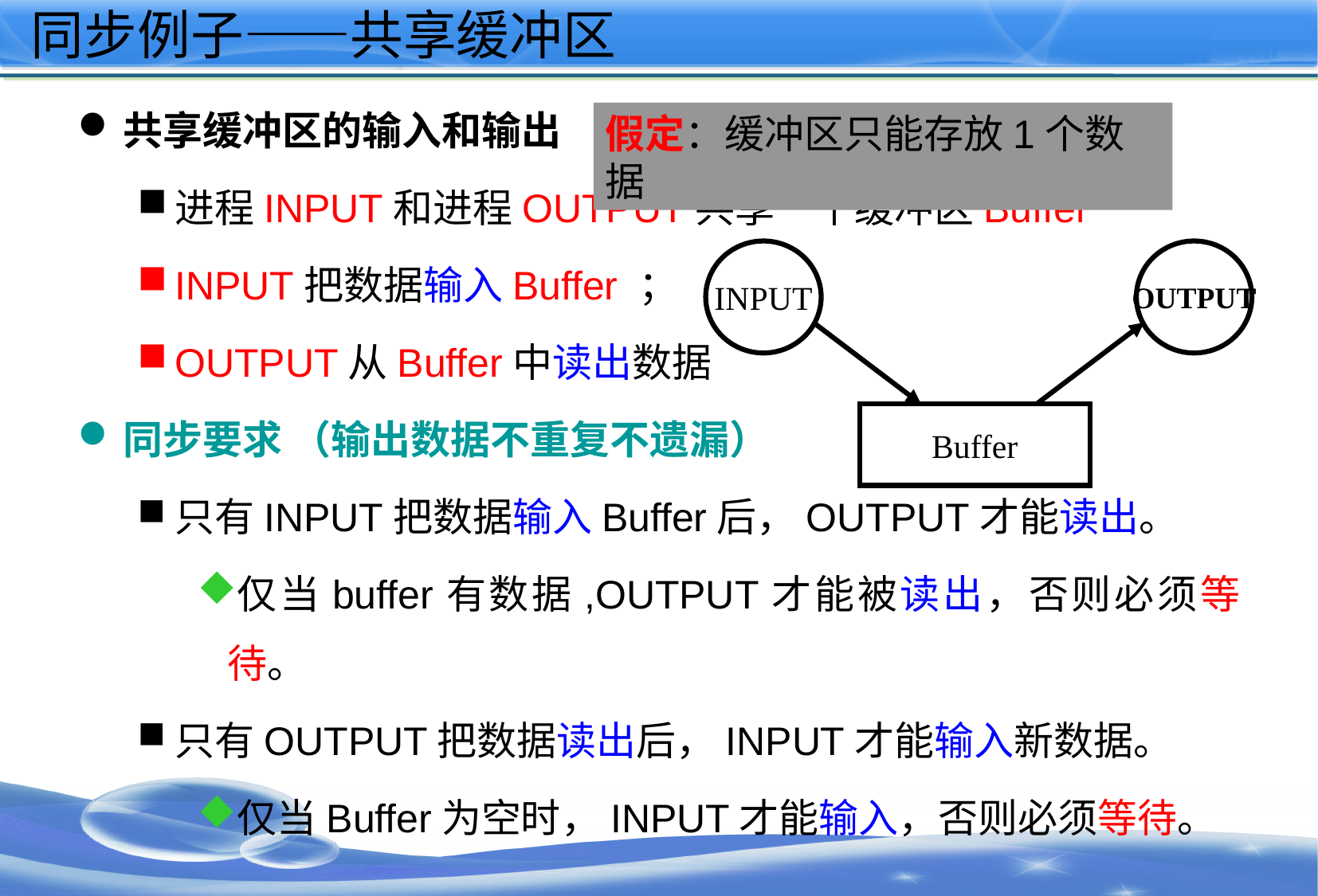

# 同步例子——共享缓冲区
共享缓冲区的输入和输出
进程INPUT和进程OUTPUT共享一个缓冲区Buffer
INPUT把数据输入Buffer ；
OUTPUT从Buffer中读出数据
同步要求 （输出数据不重复不遗漏）
只有INPUT把数据输入Buffer后，OUTPUT才能读出。
仅当buffer有数据,OUTPUT才能被读出，否则必须等待。
只有OUTPUT把数据读出后，INPUT才能输入新数据。
仅当Buffer为空时，INPUT才能输入，否则必须等待。
假定：缓冲区只能存放1个数据
INPUT

OUTPUT

Buffer